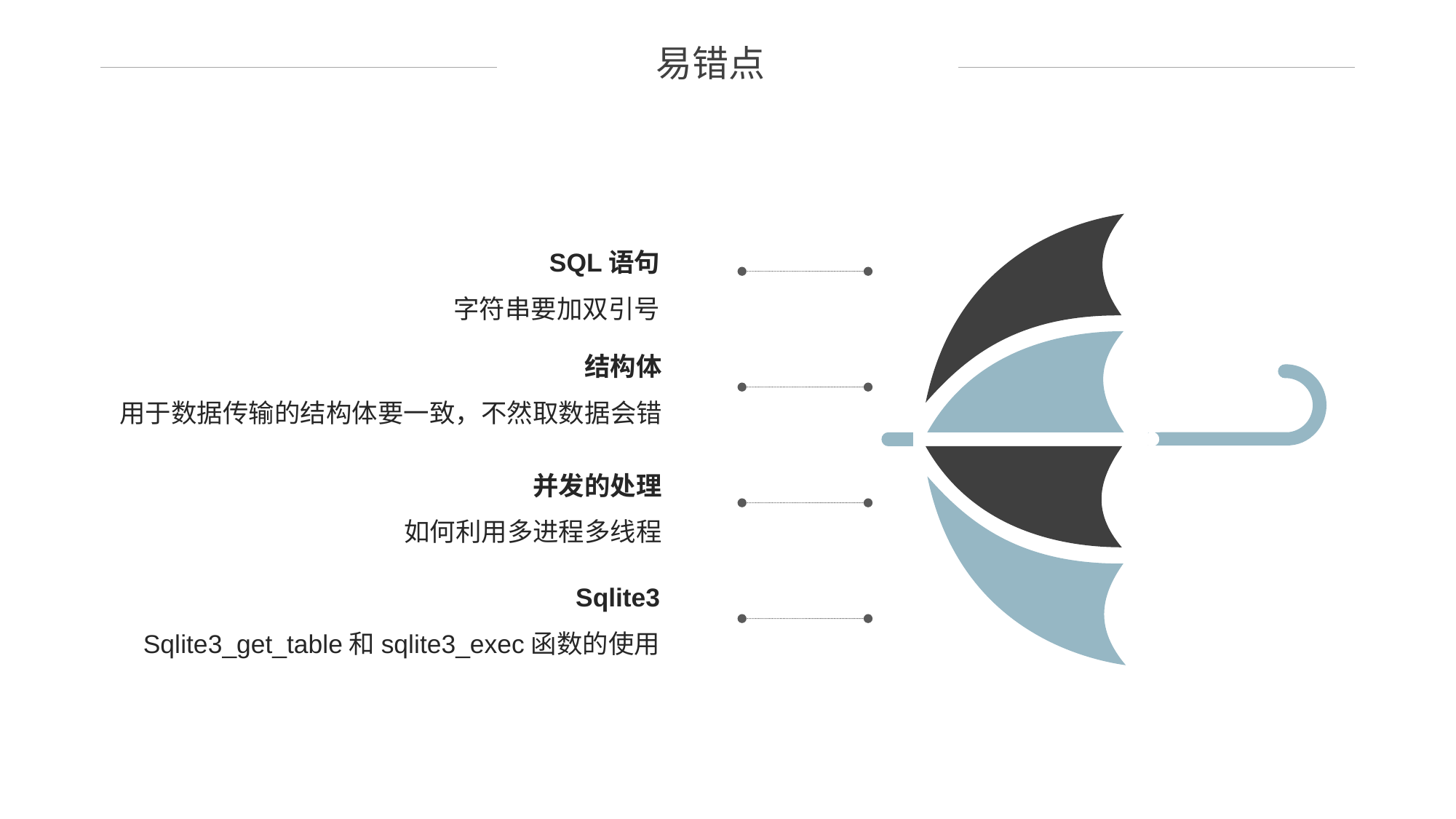

易错点

SQL语句
字符串要加双引号
结构体
用于数据传输的结构体要一致，不然取数据会错
并发的处理
如何利用多进程多线程
Sqlite3
Sqlite3_get_table和sqlite3_exec函数的使用